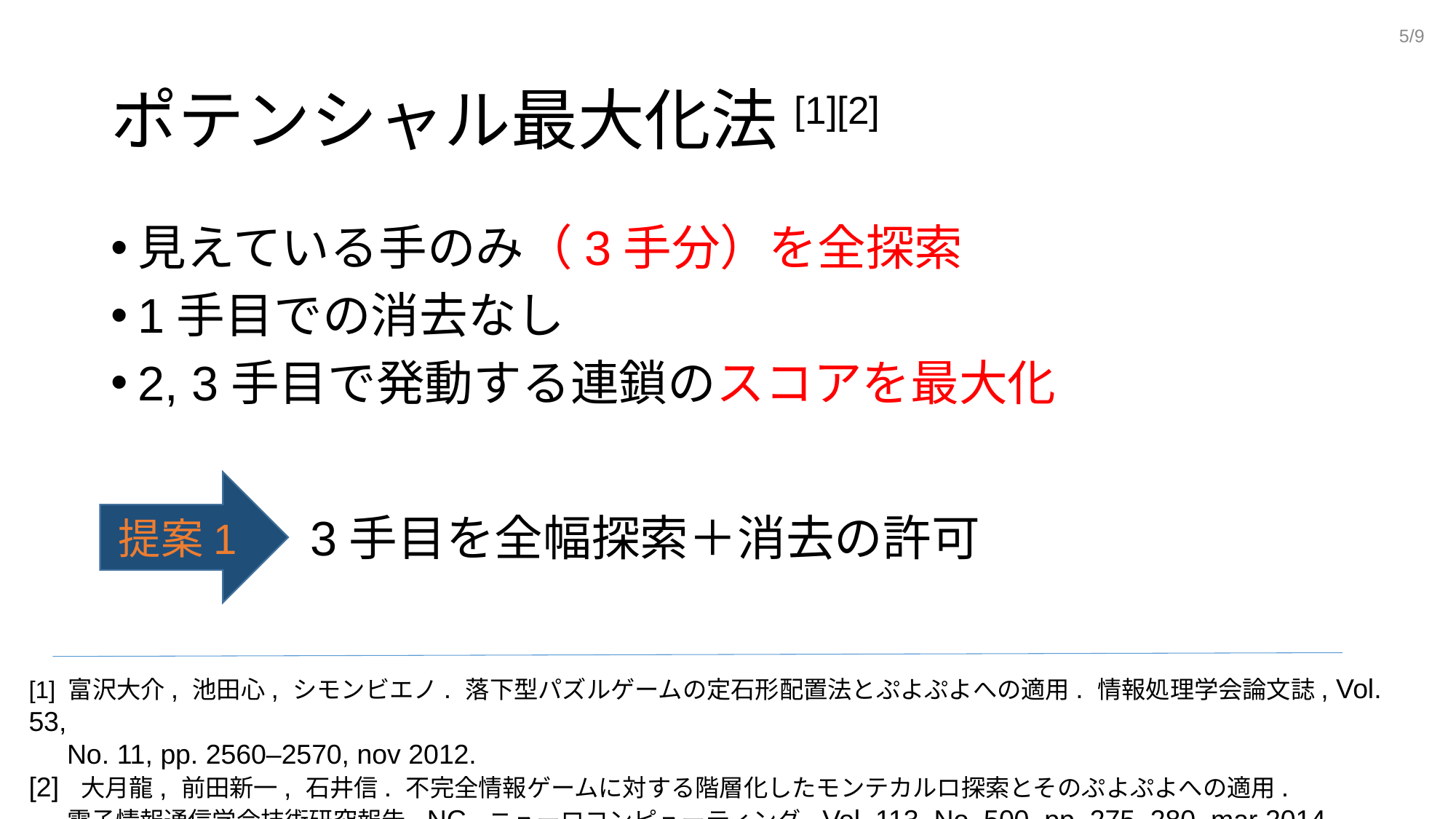

5/9
# ポテンシャル最大化法[1][2]
見えている手のみ（3手分）を全探索
1手目での消去なし
2, 3手目で発動する連鎖のスコアを最大化
提案1
3手目を全幅探索＋消去の許可
[1] 富沢大介, 池田心, シモンビエノ. 落下型パズルゲームの定石形配置法とぷよぷよへの適用. 情報処理学会論文誌, Vol. 53,
     No. 11, pp. 2560–2570, nov 2012.
[2]  大月龍, 前田新一, 石井信. 不完全情報ゲームに対する階層化したモンテカルロ探索とそのぷよぷよへの適用.
      電子情報通信学会技術研究報告. NC, ニューロコンピューティング, Vol. 113, No. 500, pp. 275–280, mar 2014.